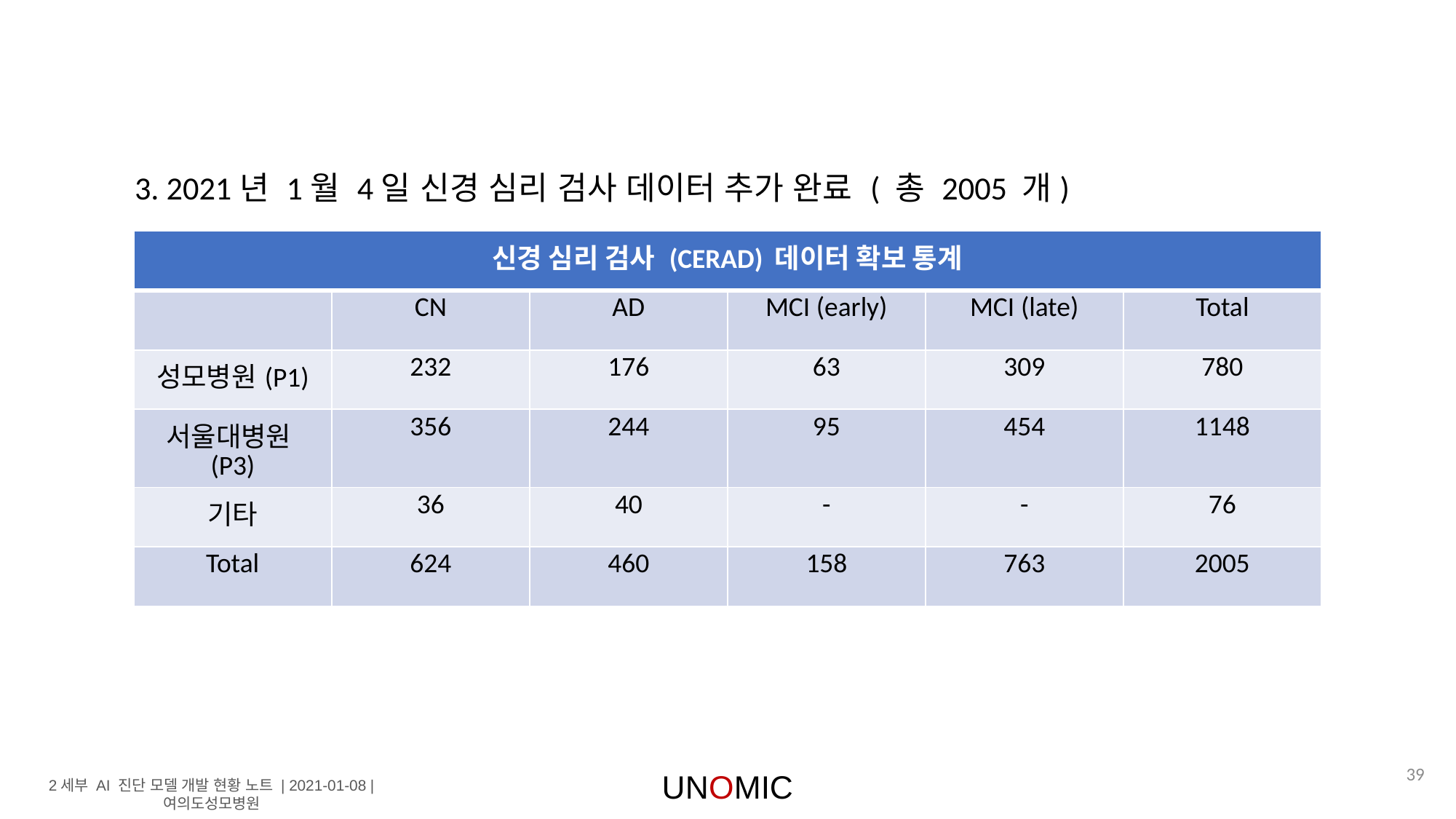

3. 2021년 1월 4일 신경 심리 검사 데이터 추가 완료 ( 총 2005 개)

| 신경 심리 검사 (CERAD) 데이터 확보 통계 |  |  |  |  |  |
| --- | --- | --- | --- | --- | --- |
|  | CN | AD | MCI (early) | MCI (late) | Total |
| 성모병원(P1) | 232 | 176 | 63 | 309 | 780 |
| 서울대병원(P3) | 356 | 244 | 95 | 454 | 1148 |
| 기타 | 36 | 40 | - | - | 76 |
| Total | 624 | 460 | 158 | 763 | 2005 |
39
UNOMIC
2세부 AI 진단 모델 개발 현황 노트 | 2021-01-08 | 여의도성모병원